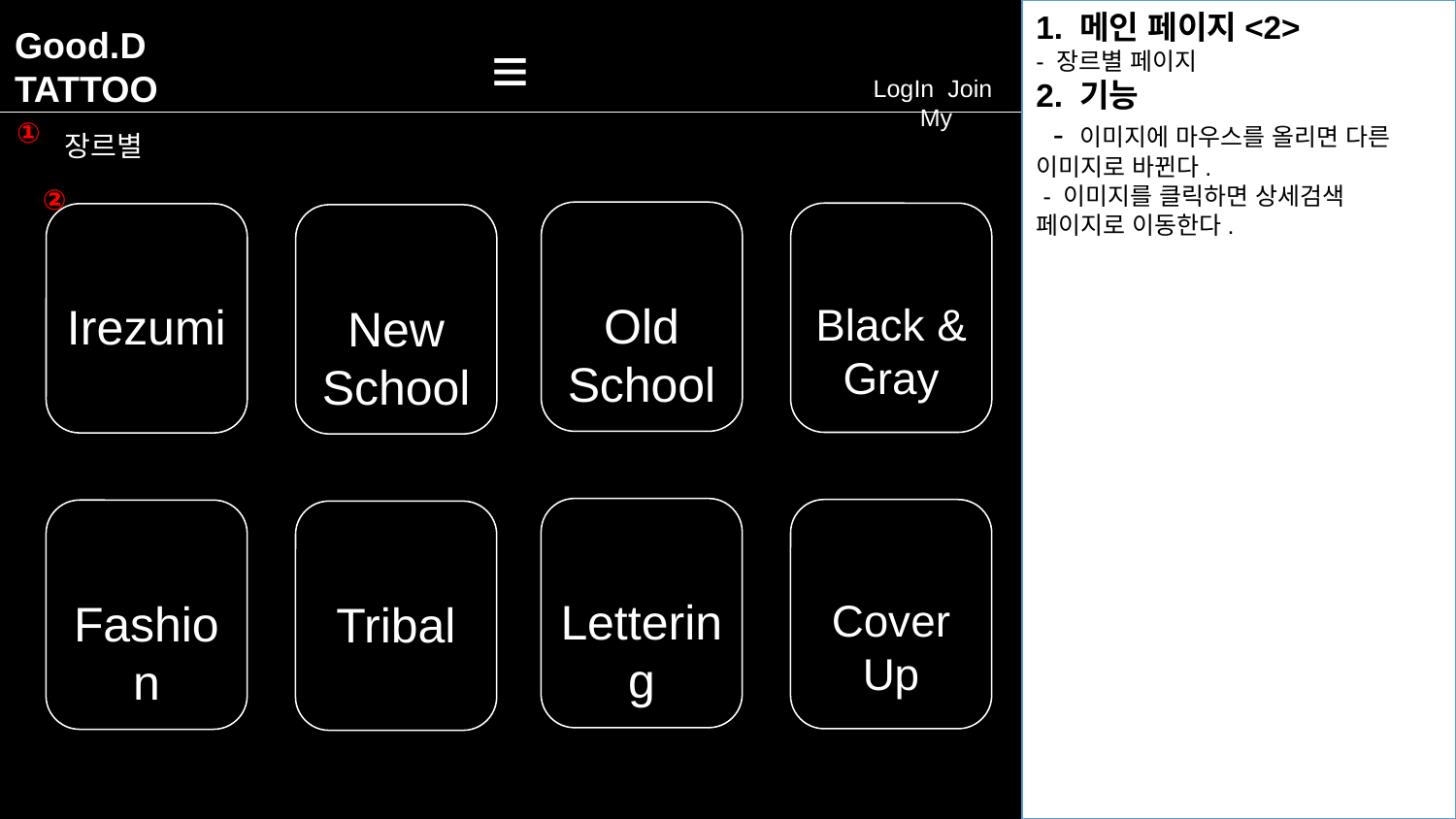

1. 메인 페이지<2>
- 장르별 페이지
2. 기능
 - 이미지에 마우스를 올리면 다른 이미지로 바뀐다.
 - 이미지를 클릭하면 상세검색      페이지로 이동한다.
Good.D
TATTOO
≡
LogIn  Join  My
①
장르별
②

Old School
Black & Gray
Irezumi
New School

Lettering
Cover Up
Fashion
Tribal